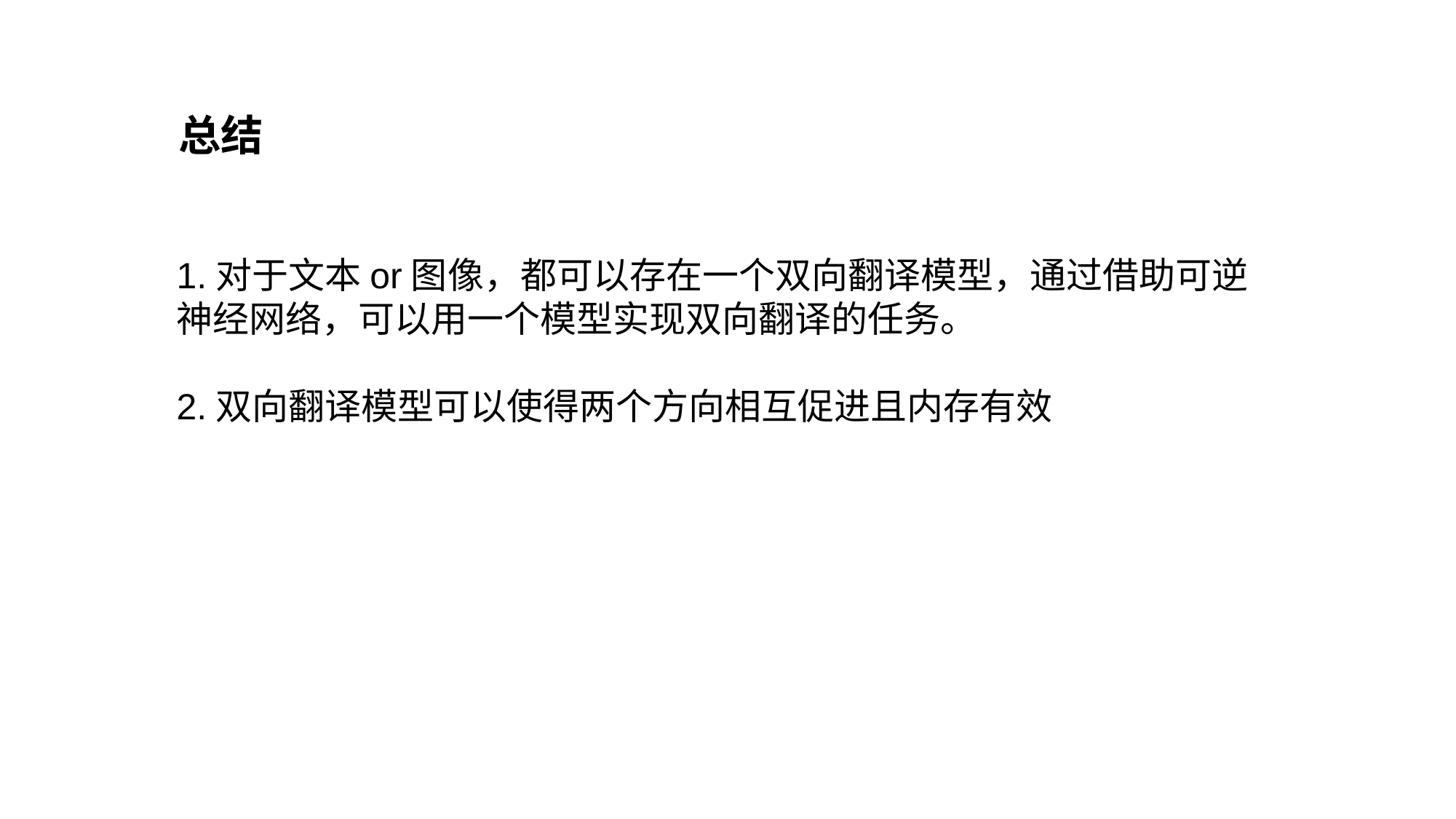

总结
1.对于文本or图像，都可以存在一个双向翻译模型，通过借助可逆神经网络，可以用一个模型实现双向翻译的任务。

2.双向翻译模型可以使得两个方向相互促进且内存有效